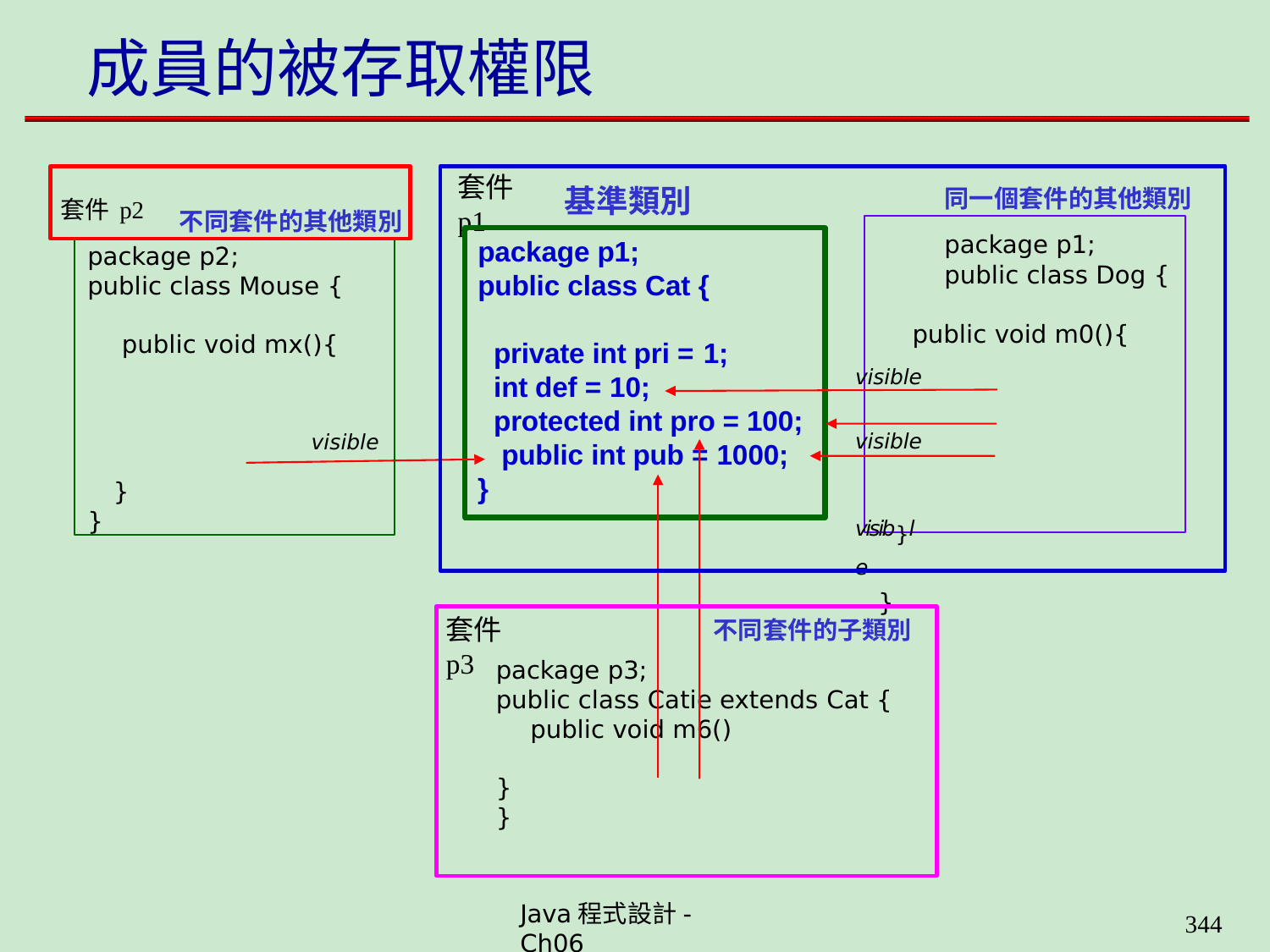

# 成員的被存取權限

同一個套件的其他類別
package p1;
public class Dog {
套件p2	不同套件的其他類別
套件p1
基準類別

package p2;
public class Mouse {

public void mx(){

visible
}
}

package p1;  public class Cat {
public void m0(){
visible  visible  visib}le
}
private int pri = 1;
int def = 10;
protected int pro = 100;  public int pub = 1000;

}
套件p3
不同套件的子類別
package p3;
public class Catie extends Cat {  public void m6()

}
}
Java程式設計-Ch06
344